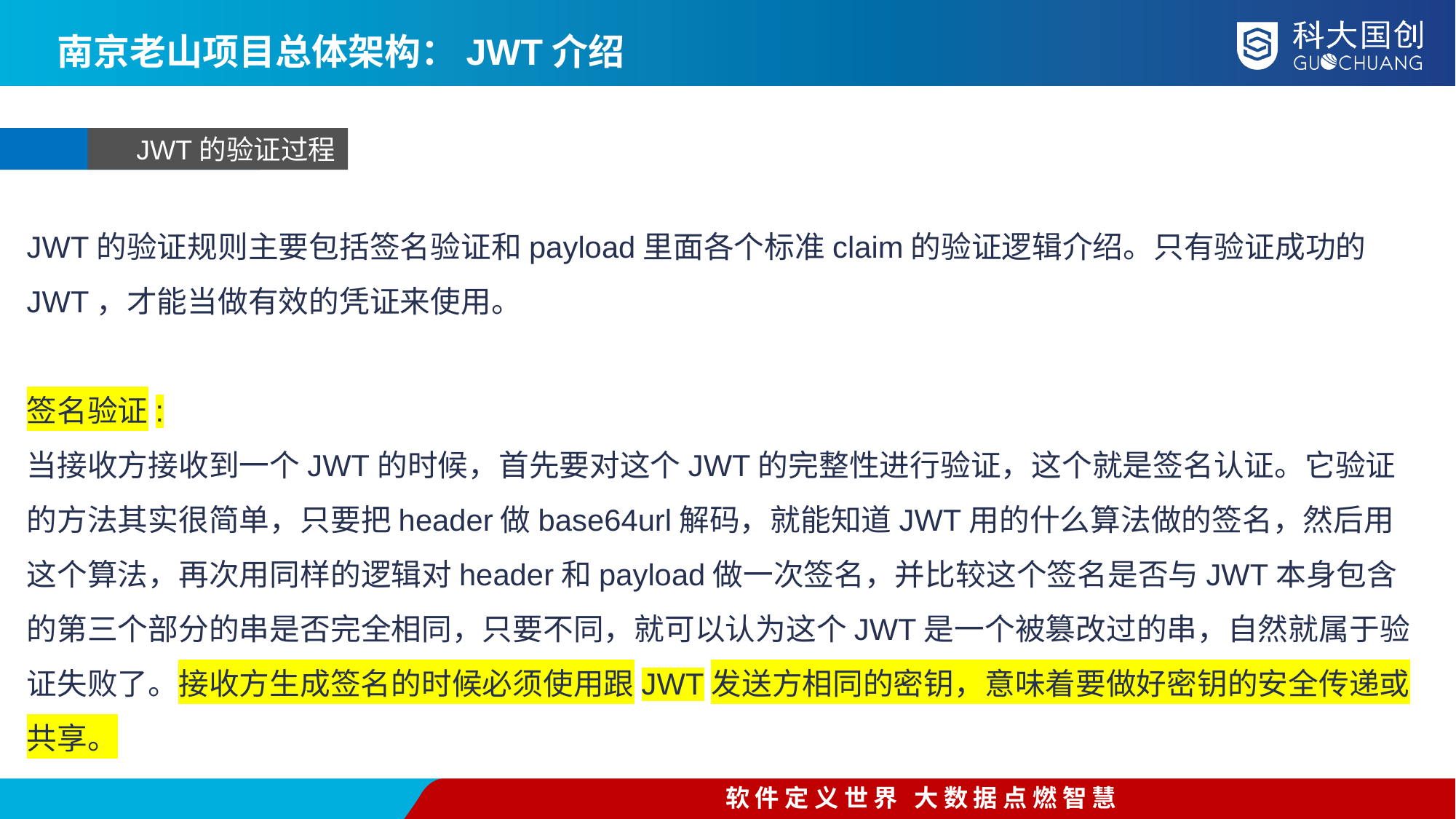

南京老山项目总体架构：JWT介绍
JWT的验证过程

JWT的验证规则主要包括签名验证和payload里面各个标准claim的验证逻辑介绍。只有验证成功的JWT，才能当做有效的凭证来使用。

签名验证:
当接收方接收到一个JWT的时候，首先要对这个JWT的完整性进行验证，这个就是签名认证。它验证的方法其实很简单，只要把header做base64url解码，就能知道JWT用的什么算法做的签名，然后用这个算法，再次用同样的逻辑对header和payload做一次签名，并比较这个签名是否与JWT本身包含的第三个部分的串是否完全相同，只要不同，就可以认为这个JWT是一个被篡改过的串，自然就属于验证失败了。接收方生成签名的时候必须使用跟JWT发送方相同的密钥，意味着要做好密钥的安全传递或共享。